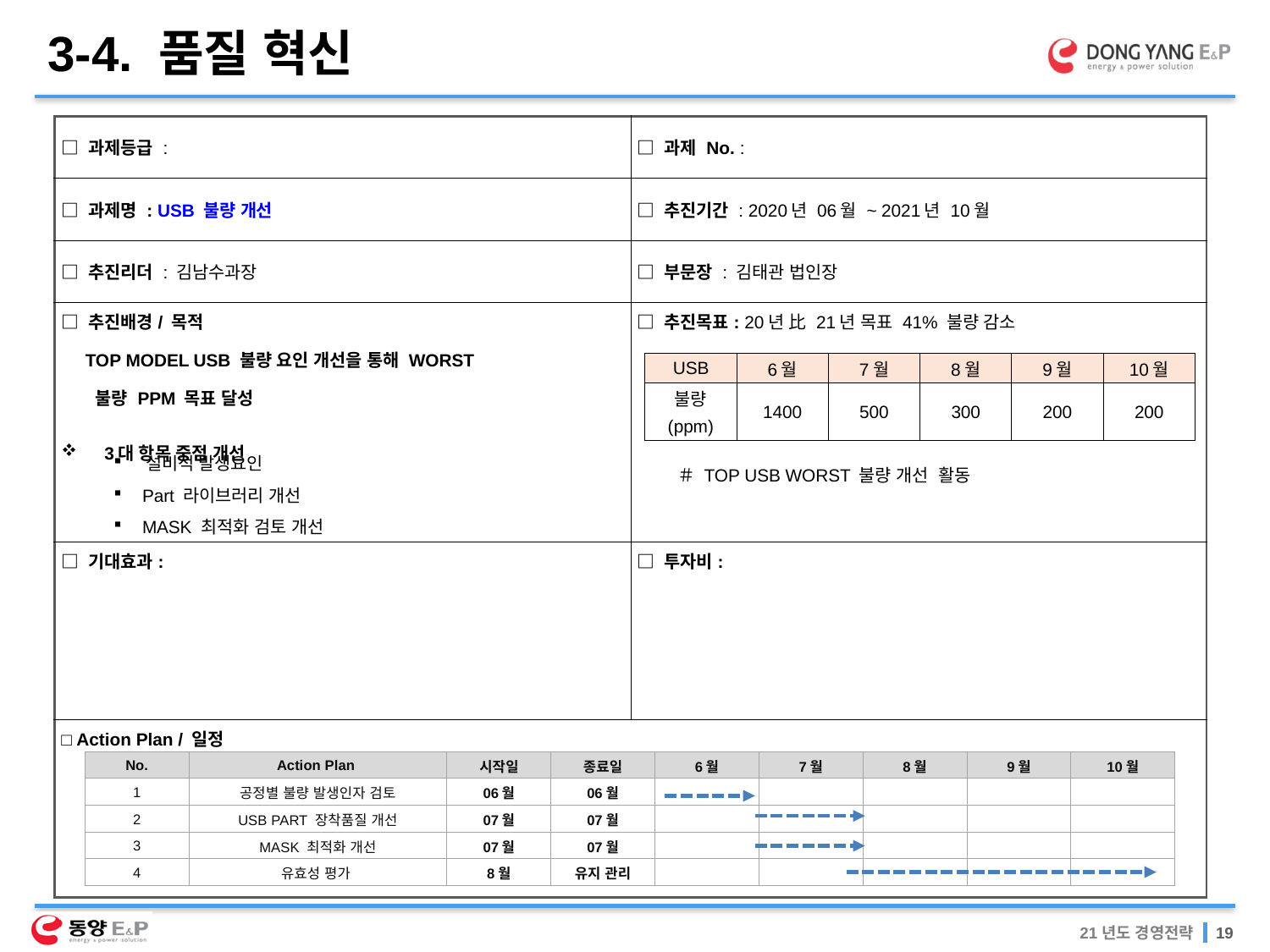

3-4. 품질 혁신
| □ 과제등급 : | □ 과제 No. : |
| --- | --- |
| □ 과제명 : USB 불량 개선 | □ 추진기간 : 2020년 06월 ~ 2021년 10월 |
| □ 추진리더 : 김남수과장 | □ 부문장 : 김태관 법인장 |
| □ 추진배경/ 목적 TOP MODEL USB 불량 요인 개선을 통해 WORST 불량 PPM 목표 달성 3대 항목 중점 개선 | □ 추진목표: 20년 比 21년 목표 41% 불량 감소 |
| □ 기대효과: | □ 투자비: |
| □ Action Plan / 일정 |  |
| USB | 6월 | 7월 | 8월 | 9월 | 10월 |
| --- | --- | --- | --- | --- | --- |
| 불량 | 1400 | 500 | 300 | 200 | 200 |
| (ppm) |  |  |  |  |  |
 설비적 발생요인
 Part 라이브러리 개선
 MASK 최적화 검토 개선
＃ TOP USB WORST 불량 개선  활동
| No. | Action Plan | 시작일 | 종료일 | 6월 | 7월 | 8월 | 9월 | 10월 |
| --- | --- | --- | --- | --- | --- | --- | --- | --- |
| 1 | 공정별 불량 발생인자 검토 | 06월 | 06월 |  |  |  |  |  |
| 2 | USB PART 장착품질 개선 | 07월 | 07월 |  |  |  |  |  |
| 3 | MASK 최적화 개선 | 07월 | 07월 |  |  |  |  |  |
| 4 | 유효성 평가 | 8월 | 유지 관리 |  |  |  |  |  |